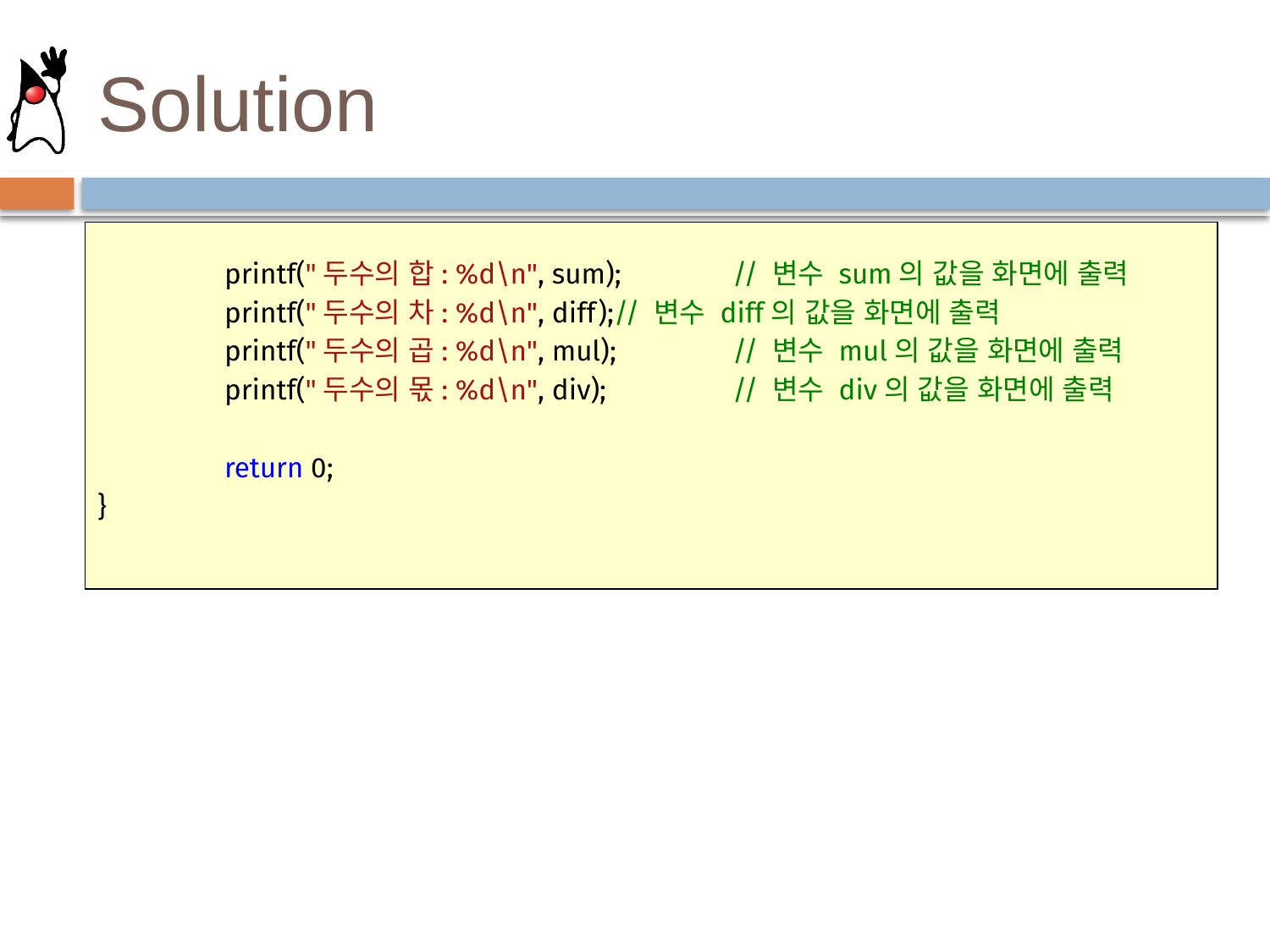

# Solution
	printf("두수의 합: %d\n", sum);	// 변수 sum의 값을 화면에 출력
	printf("두수의 차: %d\n", diff);// 변수 diff의 값을 화면에 출력
	printf("두수의 곱: %d\n", mul);	// 변수 mul의 값을 화면에 출력
	printf("두수의 몫: %d\n", div);	// 변수 div의 값을 화면에 출력

	return 0;
}